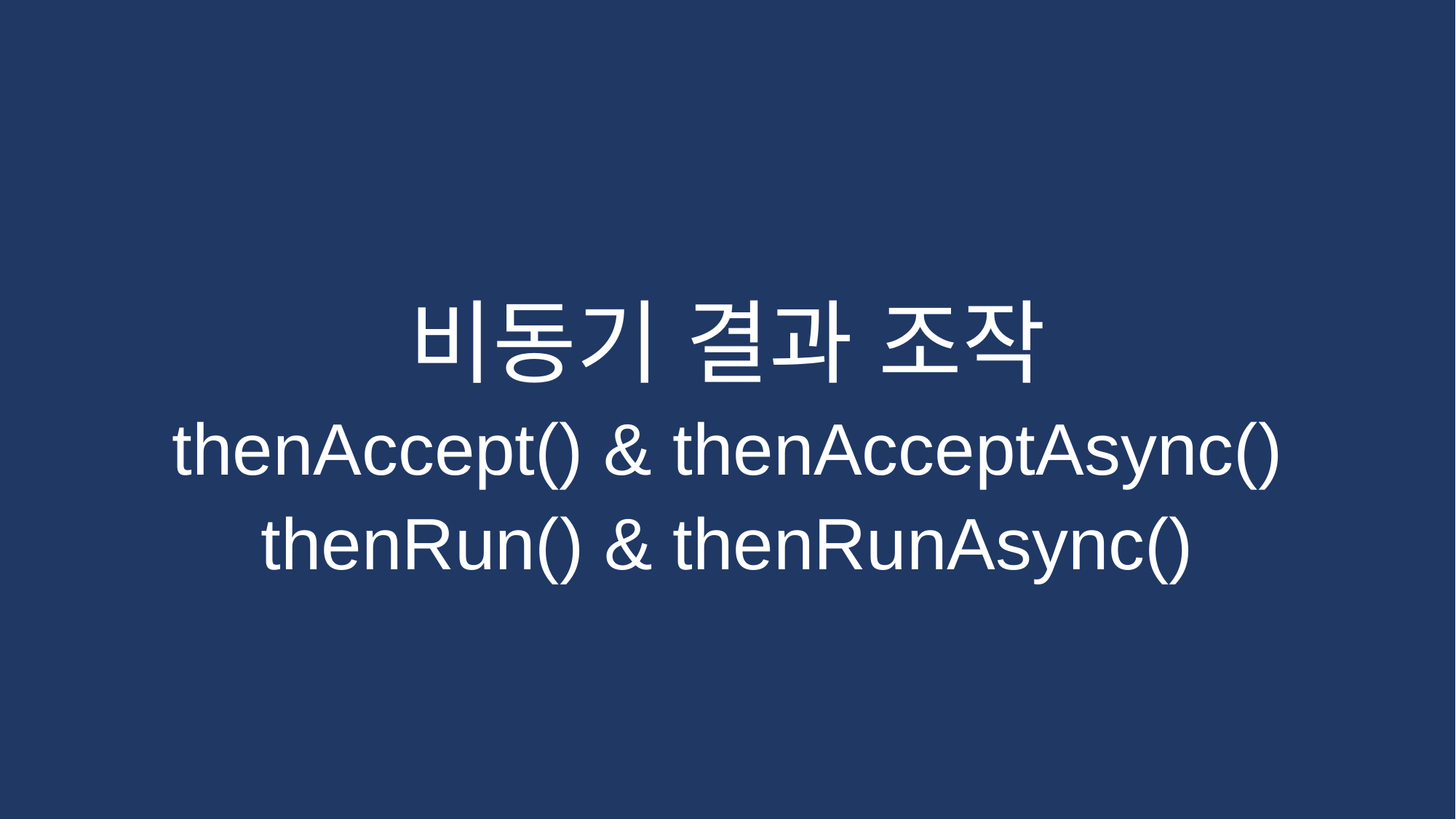

비동기 결과 조작
thenAccept() & thenAcceptAsync()
thenRun() & thenRunAsync()